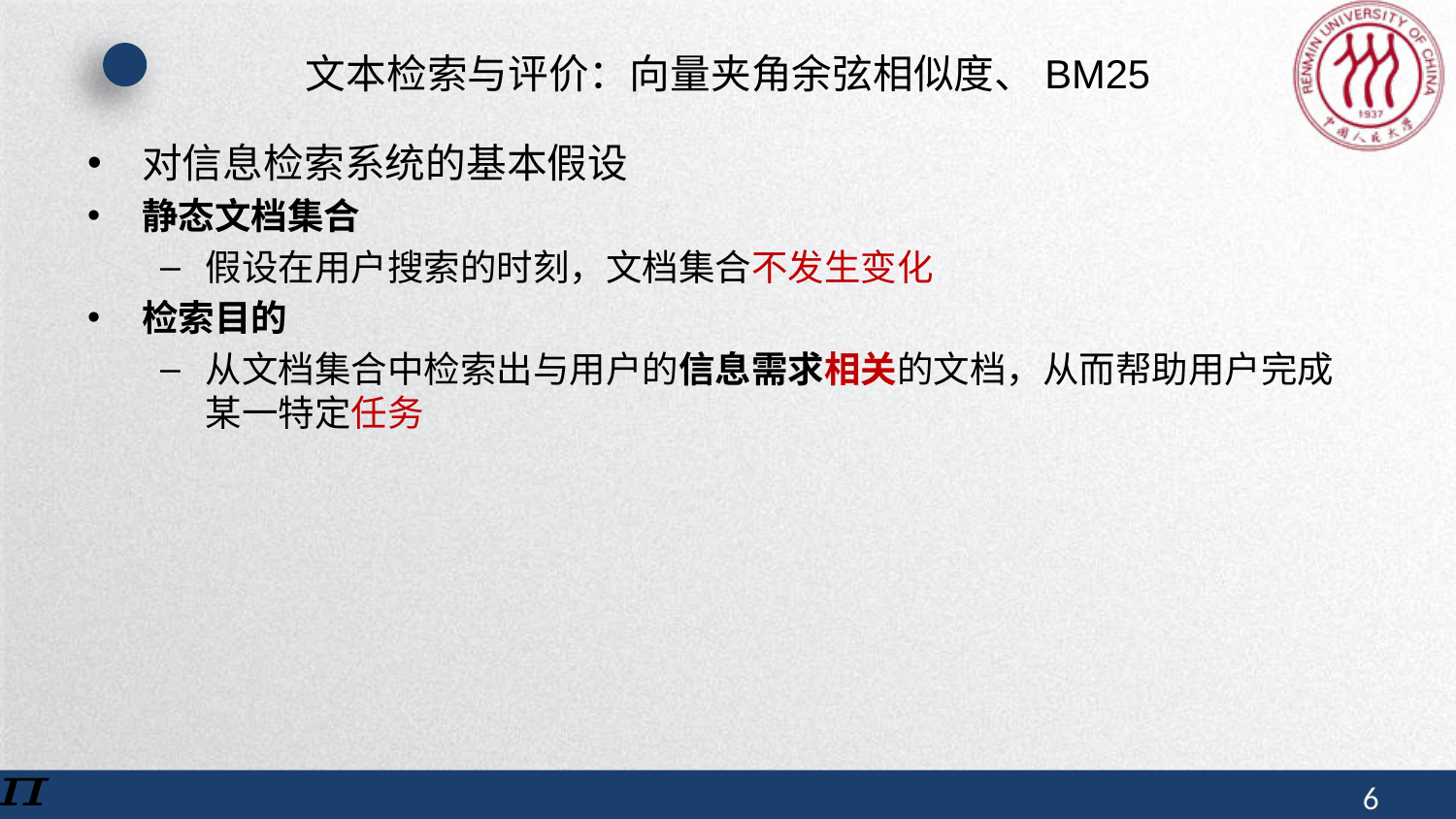

# 文本检索与评价：向量夹角余弦相似度、BM25
对信息检索系统的基本假设
静态文档集合
假设在用户搜索的时刻，文档集合不发生变化
检索目的
从文档集合中检索出与用户的信息需求相关的文档，从而帮助用户完成某一特定任务